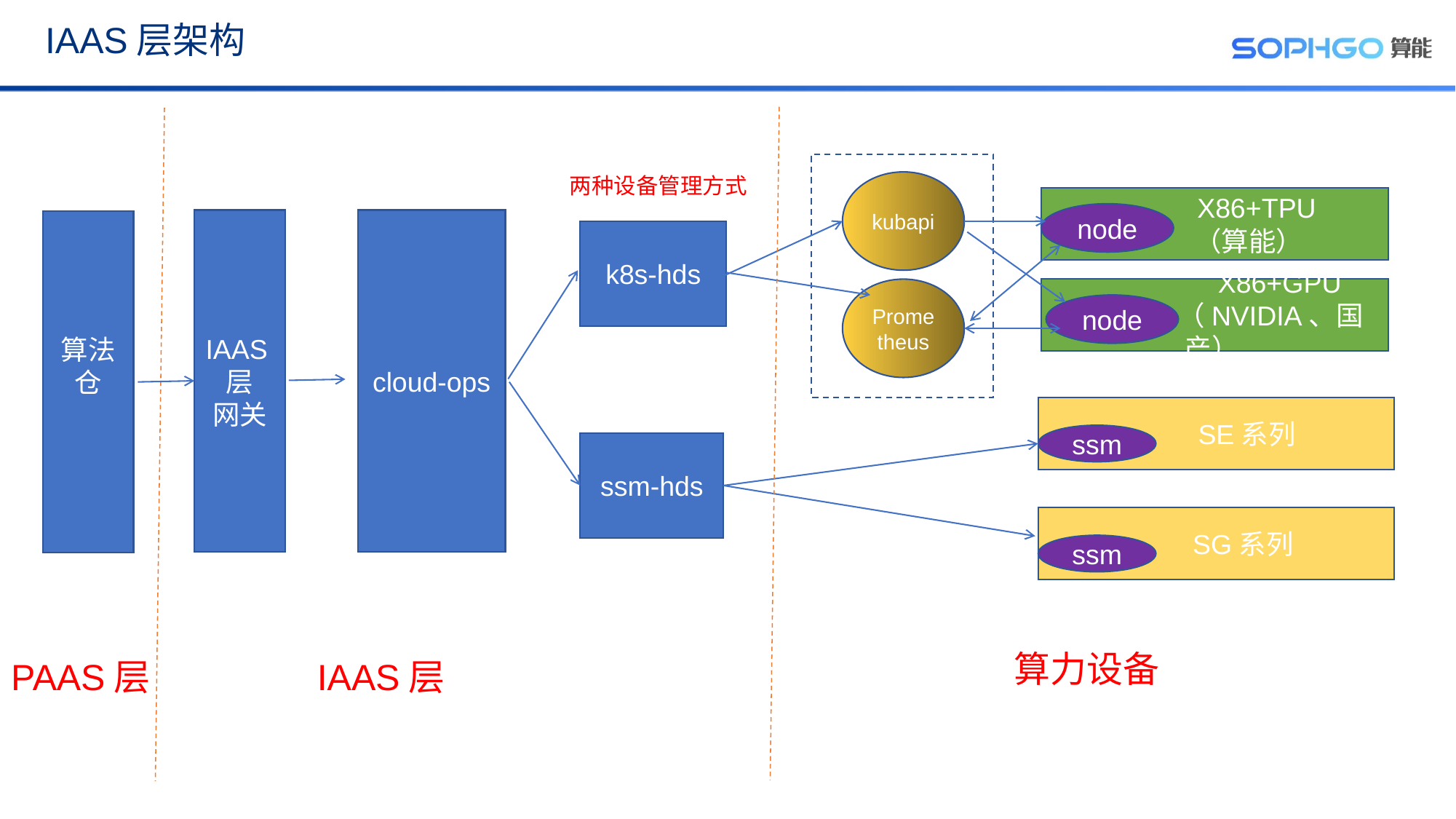

# IAAS层架构

两种设备管理方式
kubapi
           X86+TPU
          （算能）
node
IAAS层
网关
cloud-ops
算法仓

k8s-hds
Prometheus
                  X86+GPU
                 （NVIDIA、国产）
node
        SE系列
ssm
ssm-hds
       SG系列
ssm
算力设备
IAAS层
PAAS层